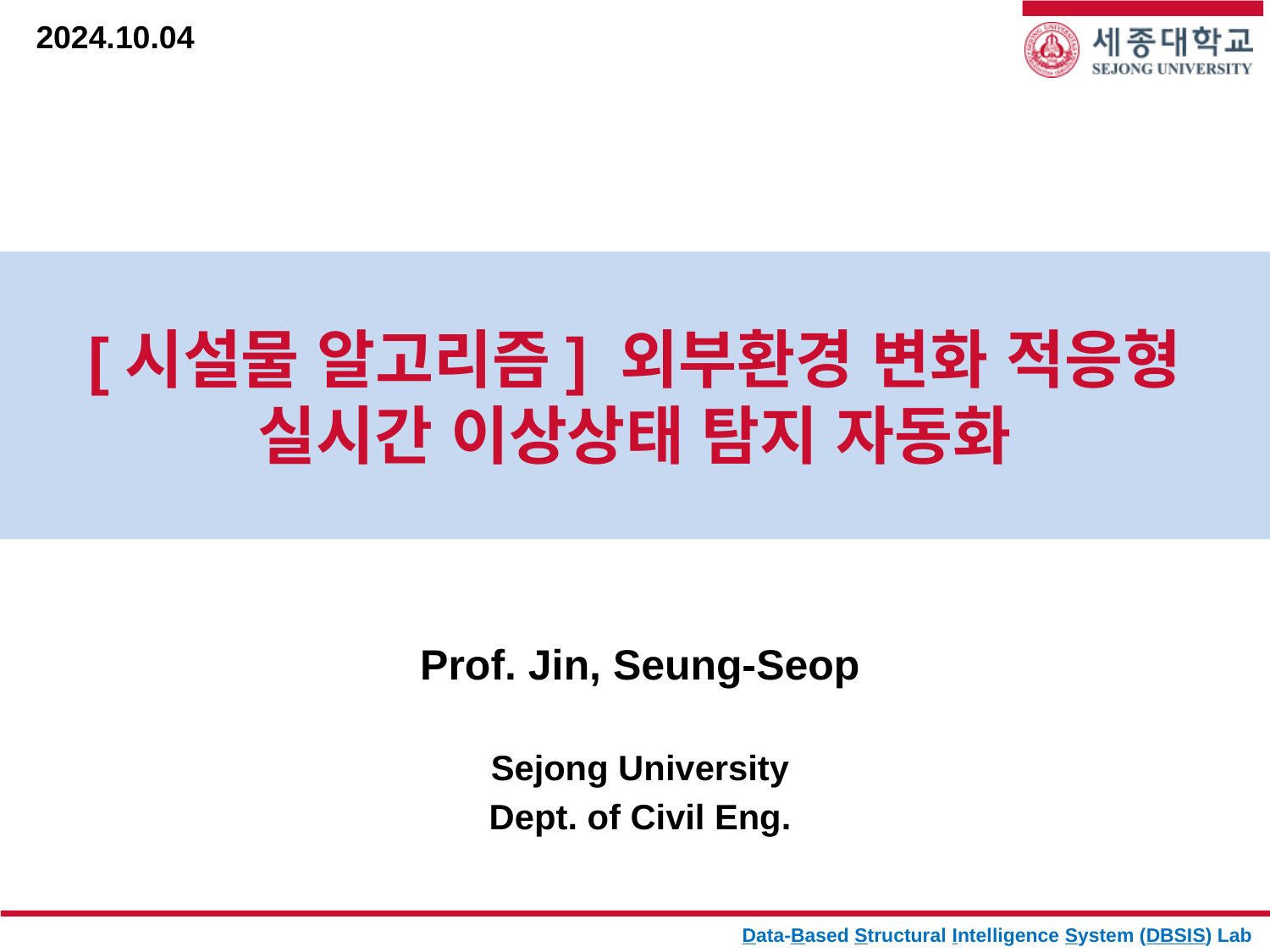

2024.10.04
[시설물 알고리즘] 외부환경 변화 적응형
실시간 이상상태 탐지 자동화
Prof. Jin, Seung-Seop

Sejong University
Dept. of Civil Eng.